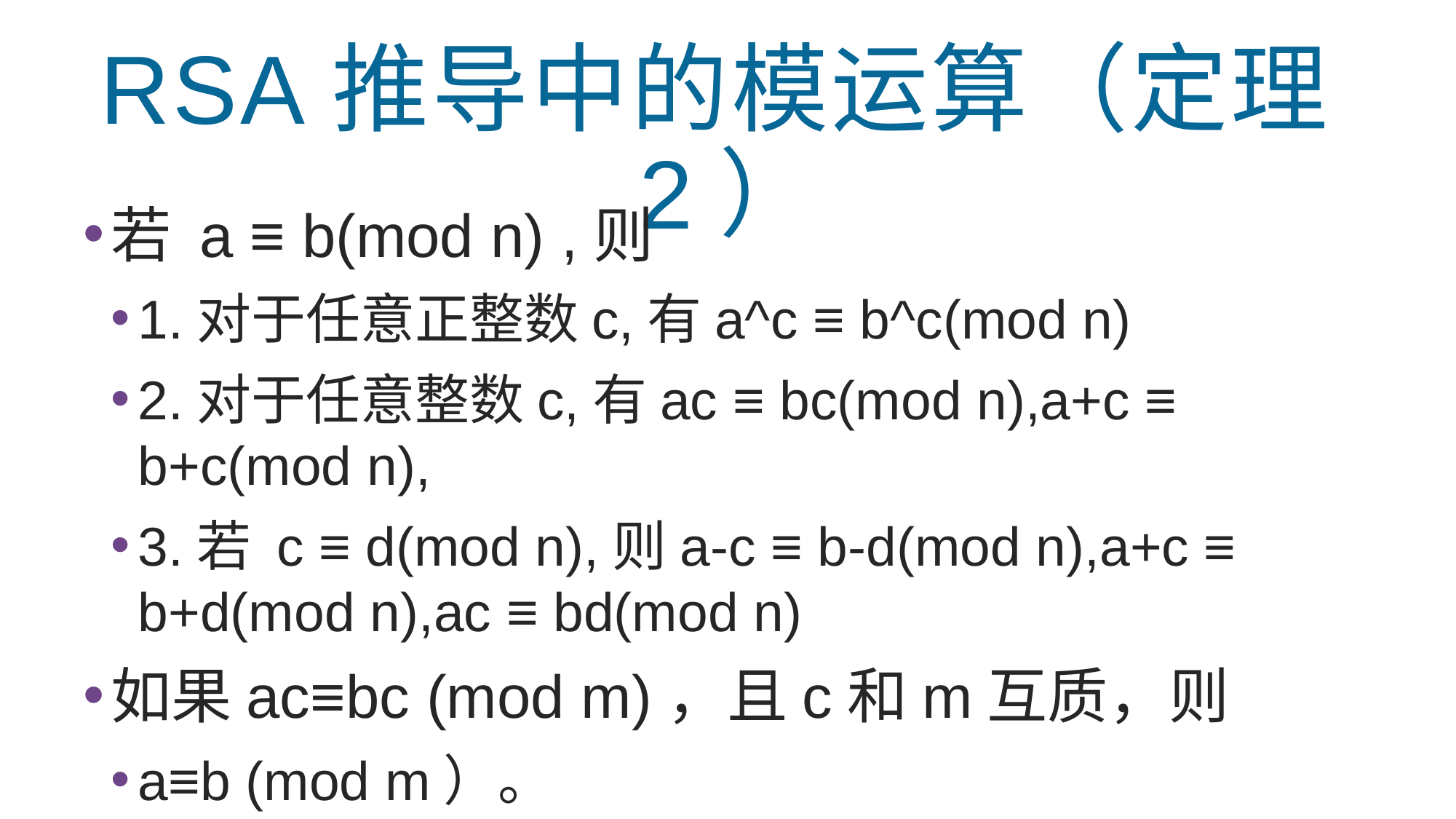

RSA推导中的模运算（定理2）
若 a ≡ b(mod n) ,则
1.对于任意正整数c,有a^c ≡ b^c(mod n)
2.对于任意整数c,有ac ≡ bc(mod n),a+c ≡ b+c(mod n),
3.若 c ≡ d(mod n),则a-c ≡ b-d(mod n),a+c ≡ b+d(mod n),ac ≡ bd(mod n)
如果ac≡bc (mod m)，且c和m互质，则
a≡b (mod m）。